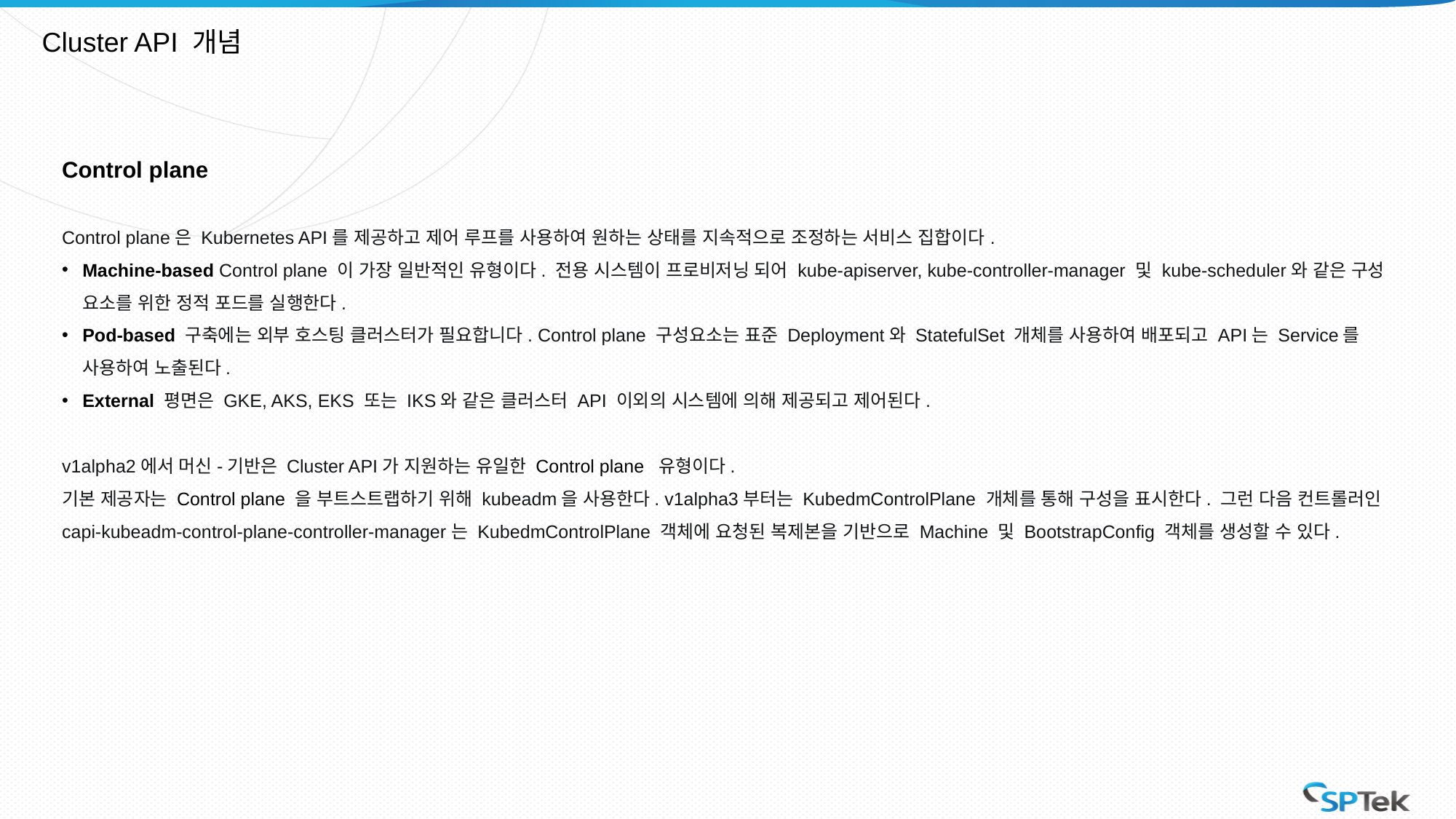

Cluster API 개념
Control plane

Control plane은 Kubernetes API를 제공하고 제어 루프를 사용하여 원하는 상태를 지속적으로 조정하는 서비스 집합이다.
Machine-based Control plane 이 가장 일반적인 유형이다. 전용 시스템이 프로비저닝 되어 kube-apiserver, kube-controller-manager 및 kube-scheduler와 같은 구성 요소를 위한 정적 포드를 실행한다.
Pod-based 구축에는 외부 호스팅 클러스터가 필요합니다. Control plane 구성요소는 표준 Deployment와 StatefulSet 개체를 사용하여 배포되고 API는 Service를 사용하여 노출된다.
External 평면은 GKE, AKS, EKS 또는 IKS와 같은 클러스터 API 이외의 시스템에 의해 제공되고 제어된다.

v1alpha2에서 머신-기반은 Cluster API가 지원하는 유일한 Control plane  유형이다.
기본 제공자는 Control plane 을 부트스트랩하기 위해 kubeadm을 사용한다. v1alpha3부터는 KubedmControlPlane 개체를 통해 구성을 표시한다. 그런 다음 컨트롤러인 capi-kubeadm-control-plane-controller-manager는 KubedmControlPlane 객체에 요청된 복제본을 기반으로 Machine 및 BootstrapConfig 객체를 생성할 수 있다.